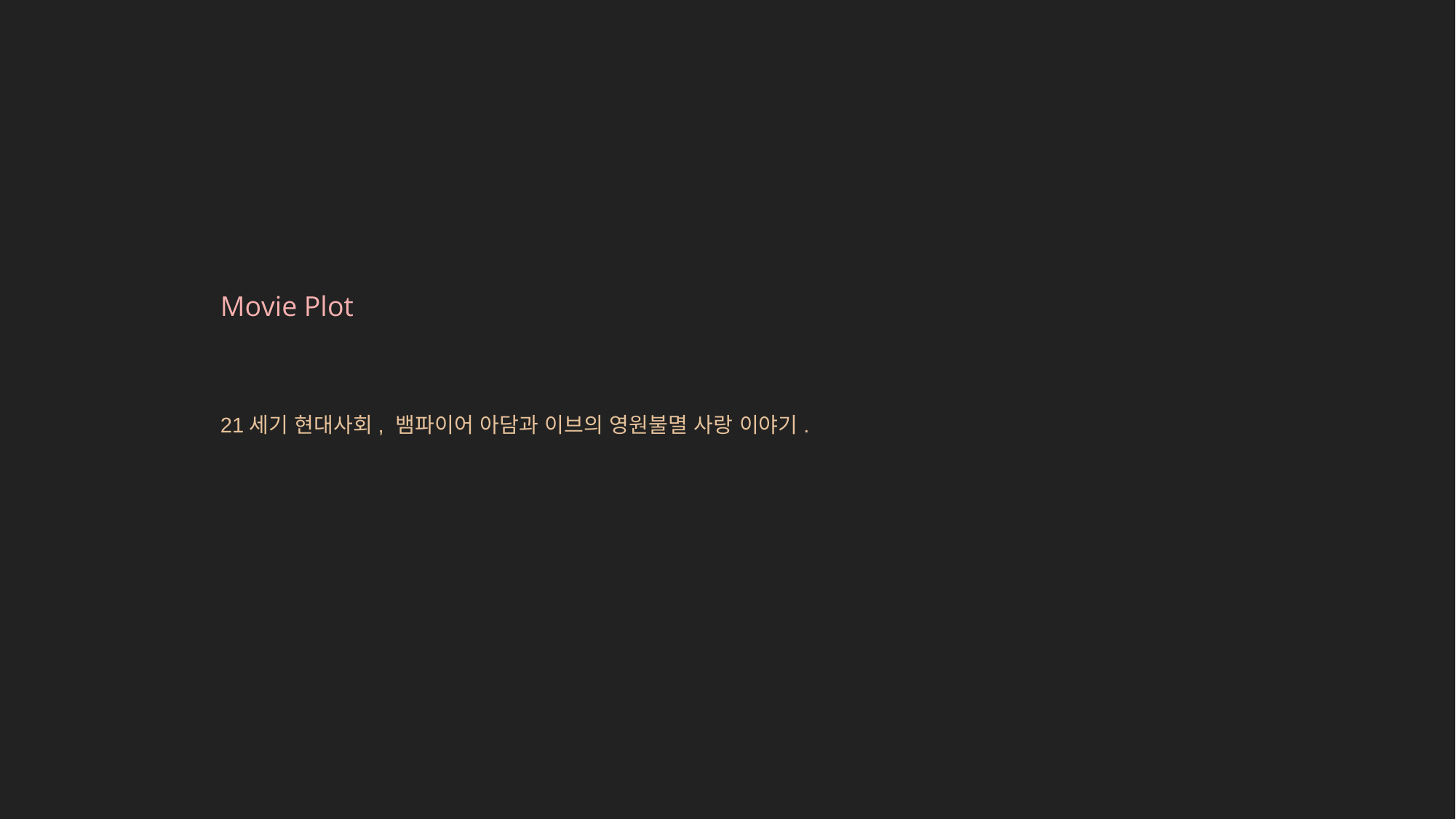

Movie Plot
21세기 현대사회, 뱀파이어 아담과 이브의 영원불멸 사랑 이야기.